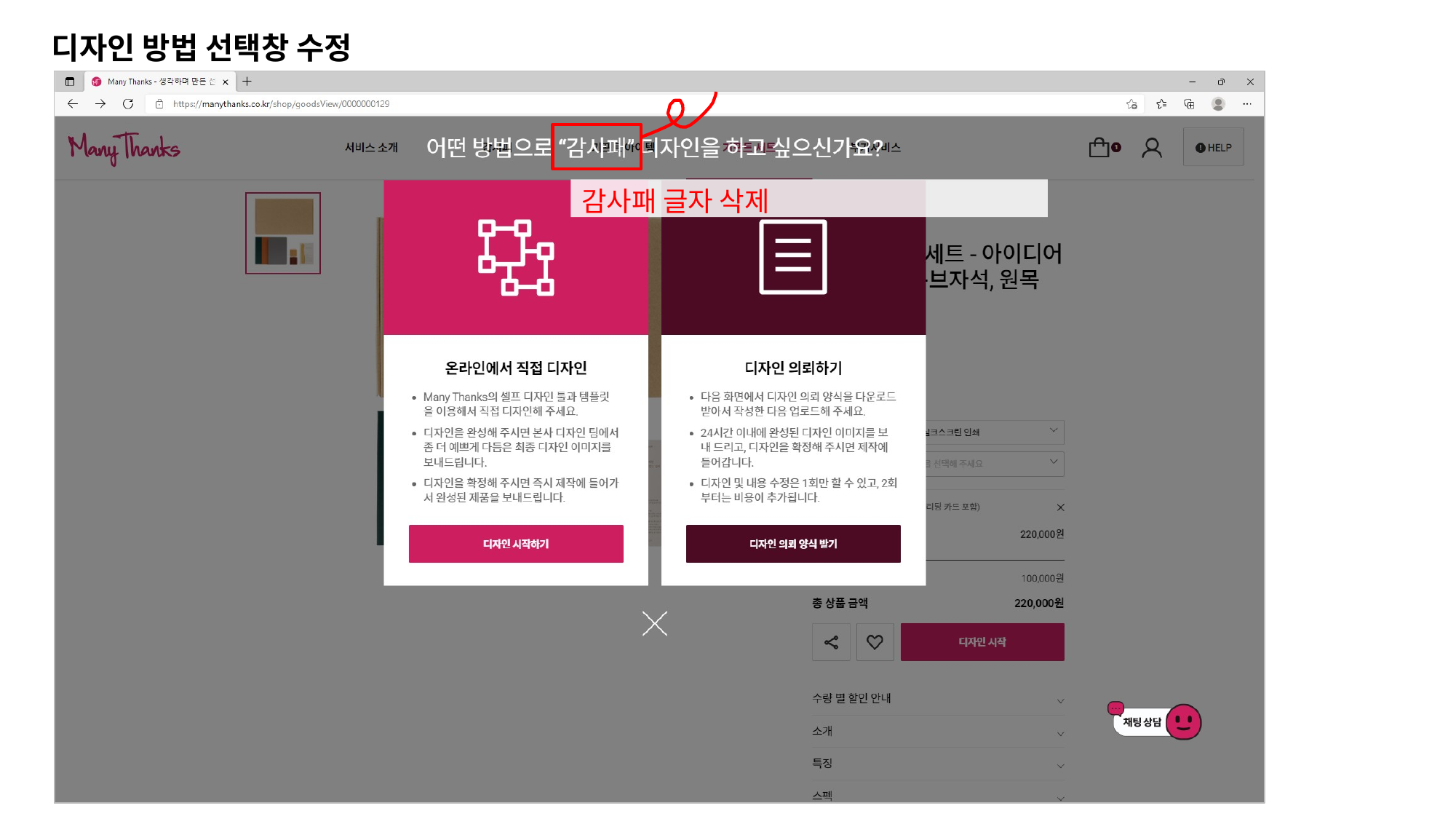

디자인 방법 선택창 수정

감사패 글자 삭제